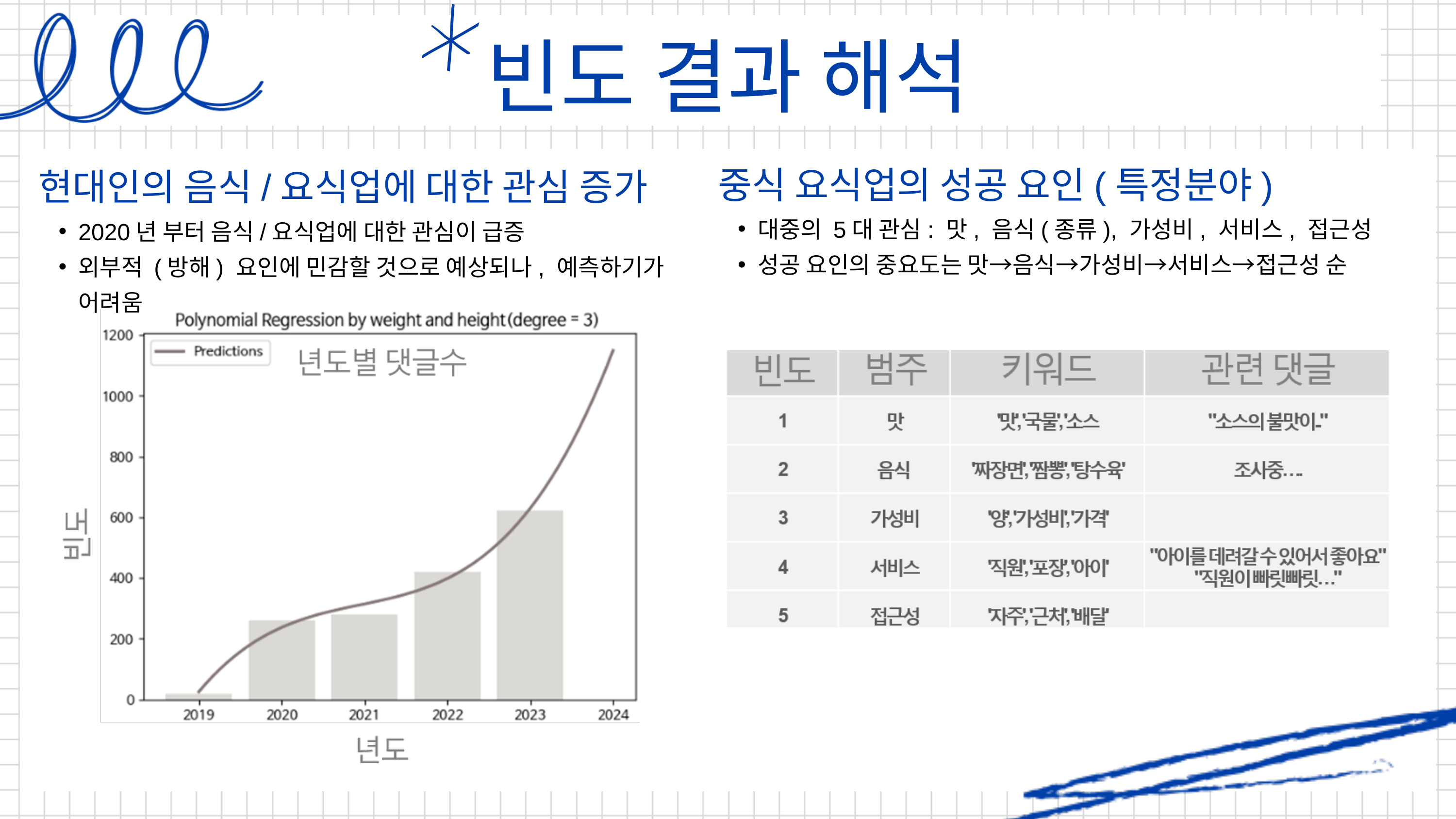

빈도 결과 해석

중식 요식업의 성공 요인(특정분야)
대중의 5대 관심: 맛, 음식(종류), 가성비, 서비스, 접근성
성공 요인의 중요도는 맛→음식→가성비→서비스→접근성 순

현대인의 음식/요식업에 대한 관심 증가
2020년 부터 음식/요식업에 대한 관심이 급증
외부적 (방해) 요인에 민감할 것으로 예상되나, 예측하기가 어려움